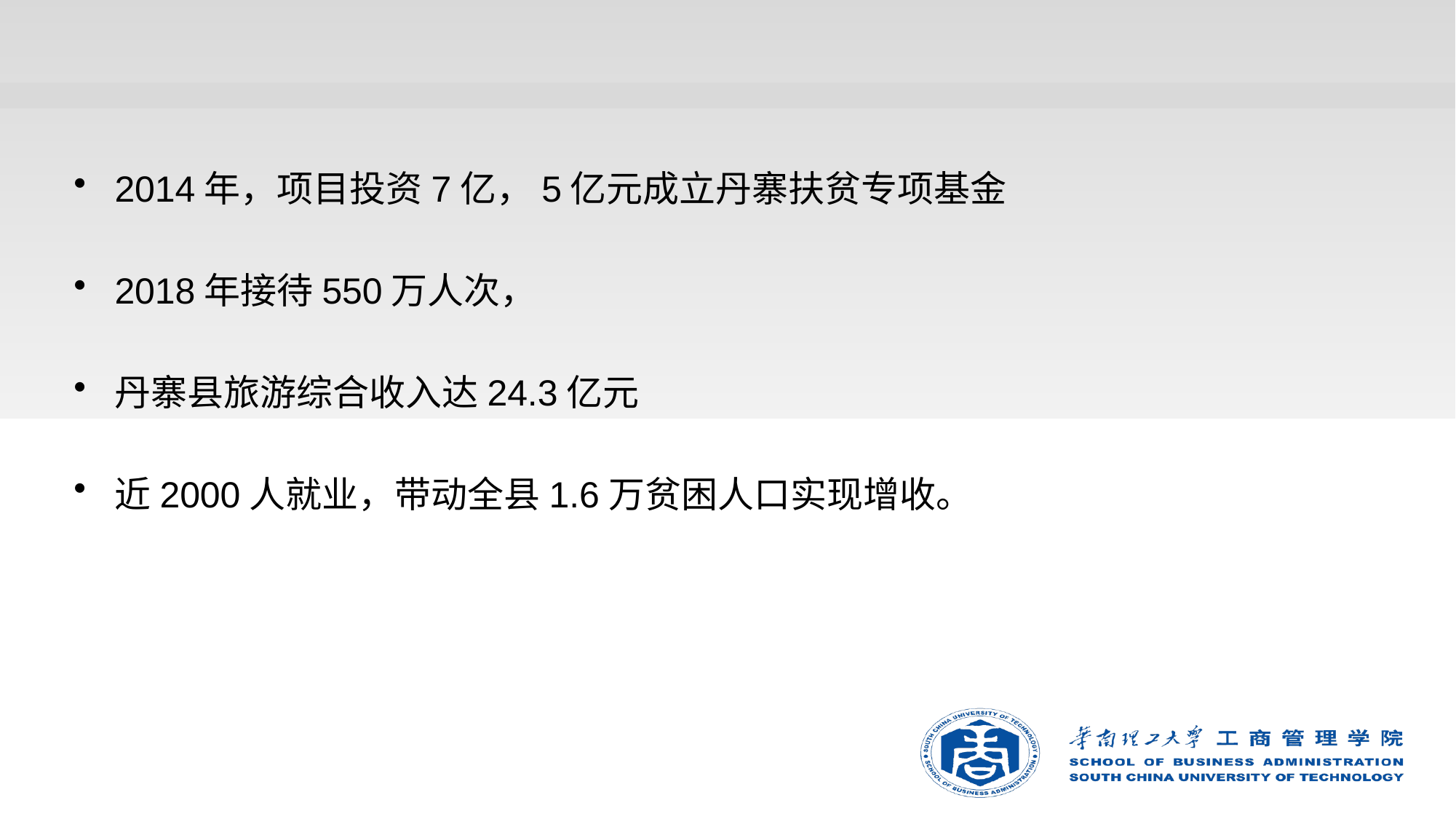

#
2014年，项目投资7亿，5亿元成立丹寨扶贫专项基金

2018年接待550万人次，

丹寨县旅游综合收入达24.3亿元

近2000人就业，带动全县1.6万贫困人口实现增收。